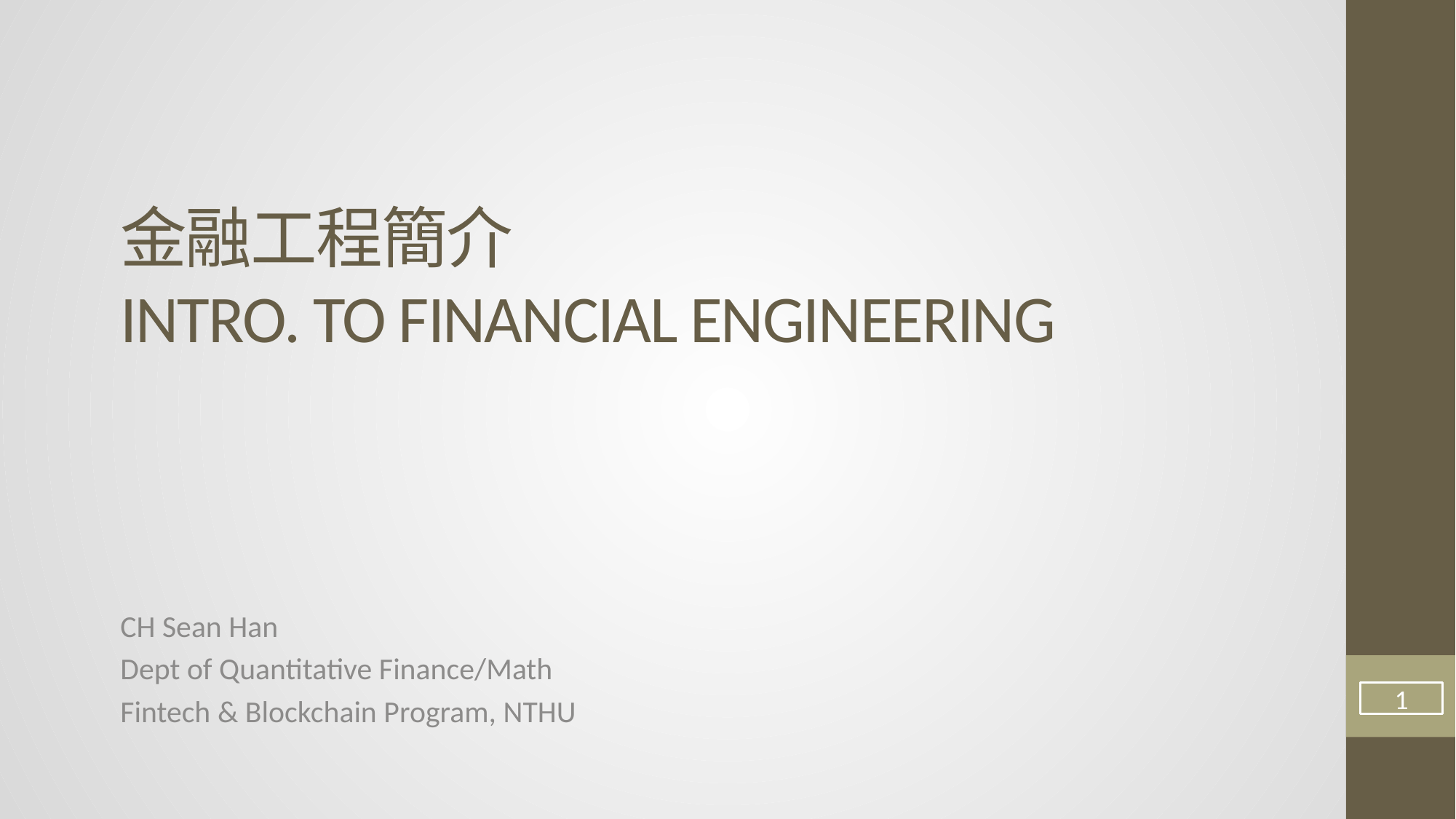

# 金融工程簡介 Intro. To Financial Engineering
CH Sean Han
Dept of Quantitative Finance/Math
Fintech & Blockchain Program, NTHU
1